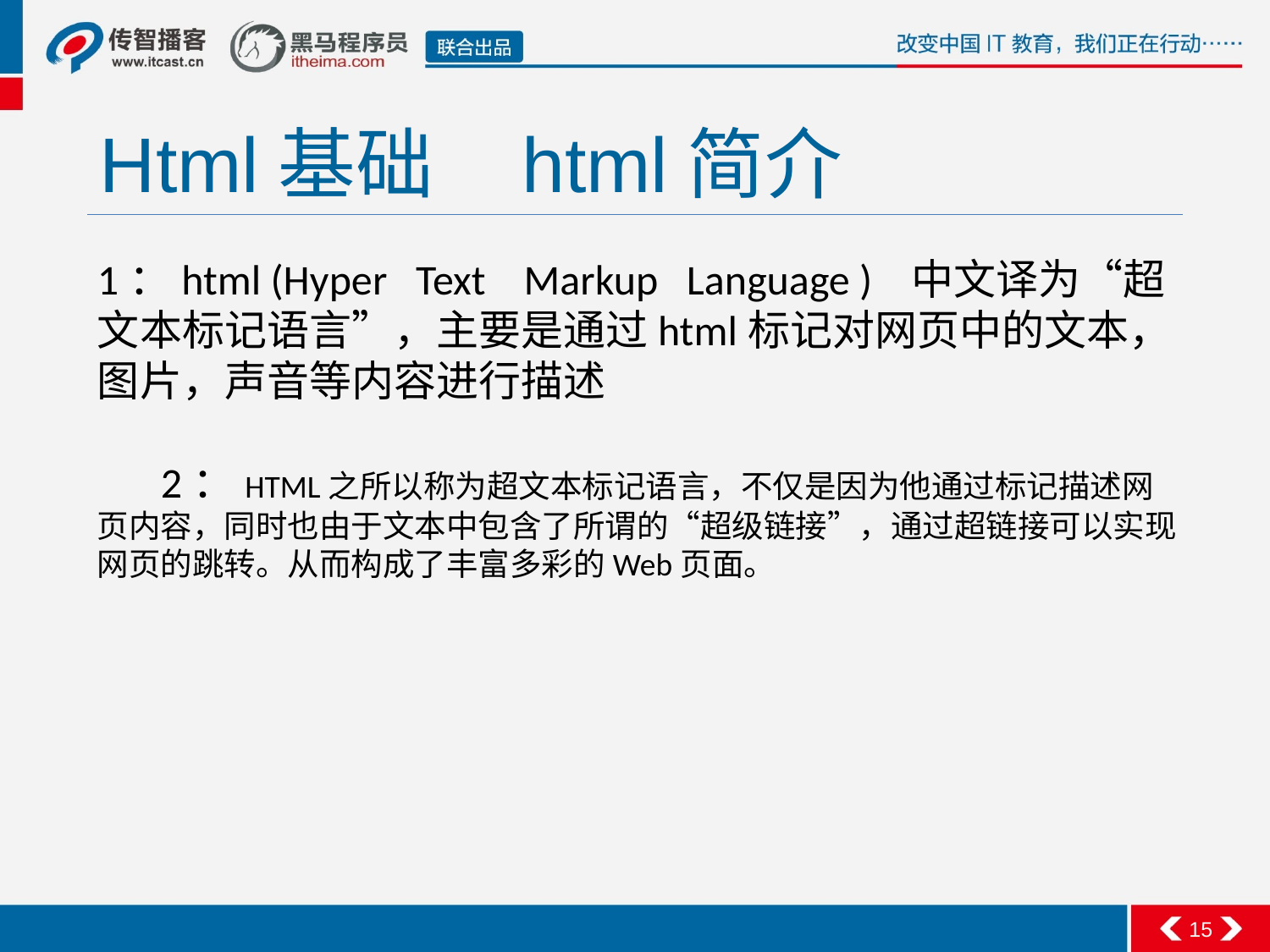

# Html基础    html简介
1：html (Hyper   Text    Markup   Language )   中文译为“超文本标记语言”，主要是通过html标记对网页中的文本，图片，声音等内容进行描述

2：HTML之所以称为超文本标记语言，不仅是因为他通过标记描述网页内容，同时也由于文本中包含了所谓的“超级链接”，通过超链接可以实现网页的跳转。从而构成了丰富多彩的Web页面。

15